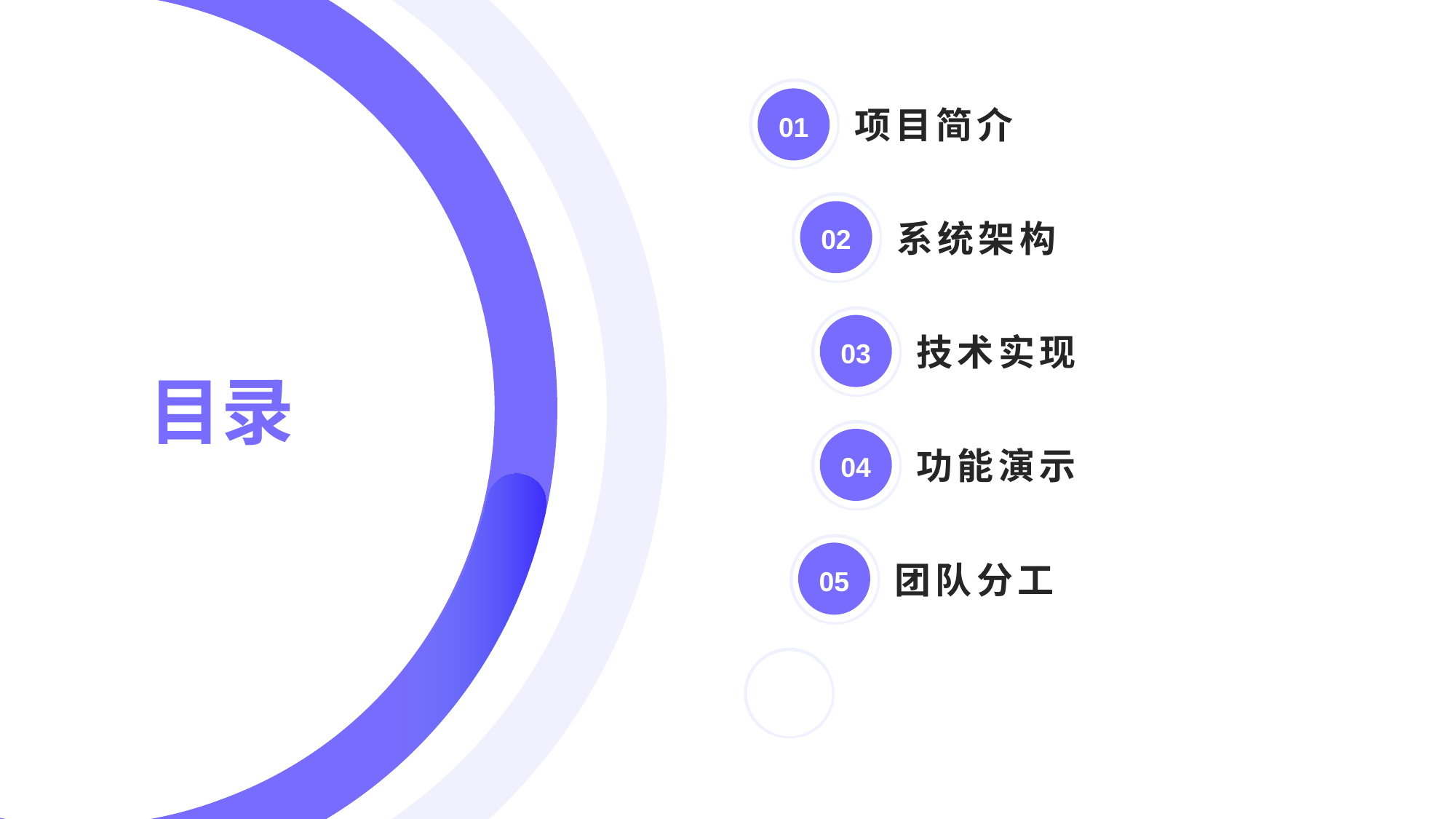

01
项目简介

02
系统架构

03
技术实现
# 目录

04
功能演示

05
团队分工